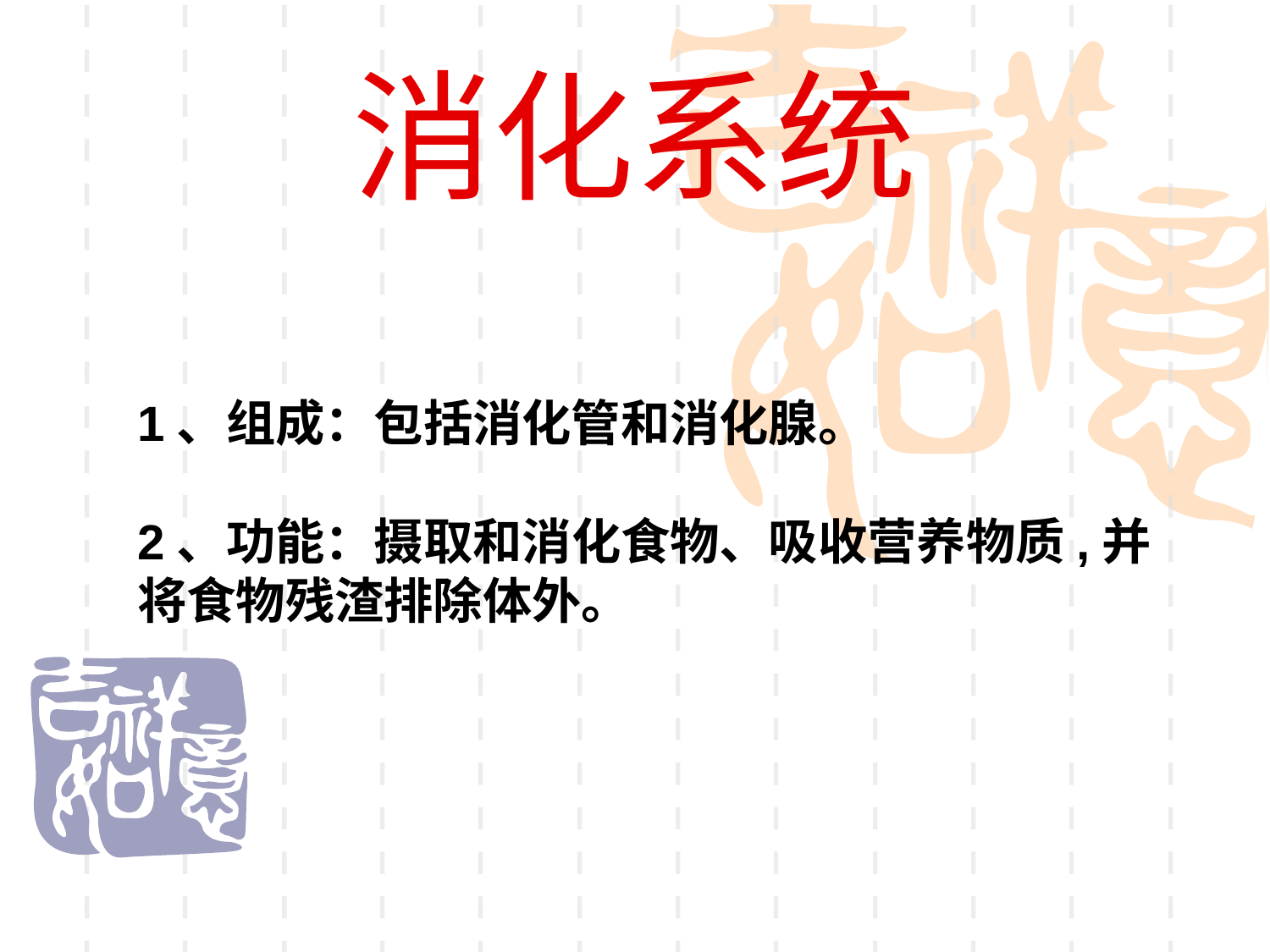

# 消化系统

1、组成：包括消化管和消化腺。

2、功能：摄取和消化食物、吸收营养物质,并将食物残渣排除体外。